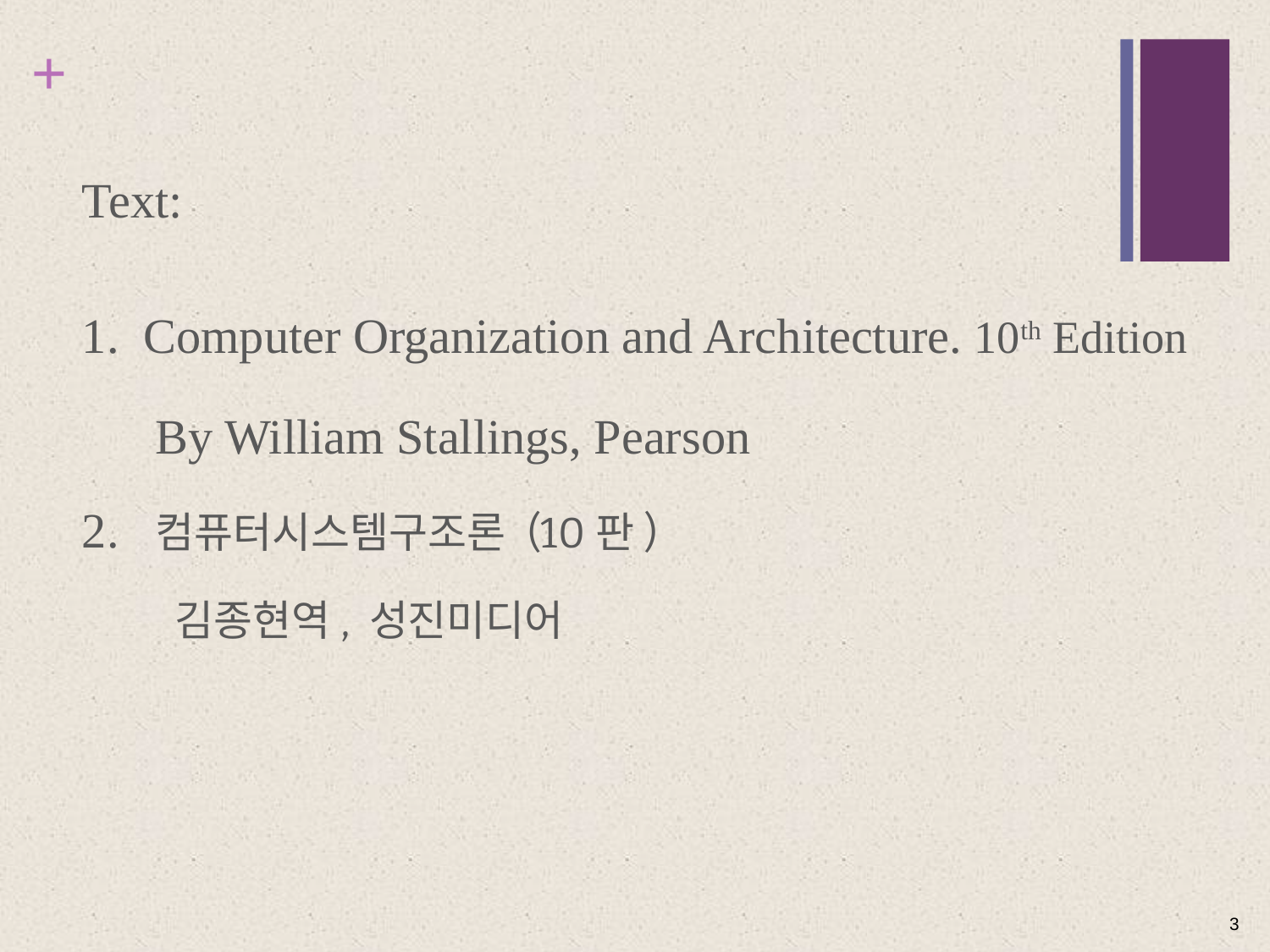

Text:
1.  Computer Organization and Architecture. 10th Edition
      By William Stallings, Pearson
2.  컴퓨터시스템구조론 (10판)
       김종현역, 성진미디어

#
3